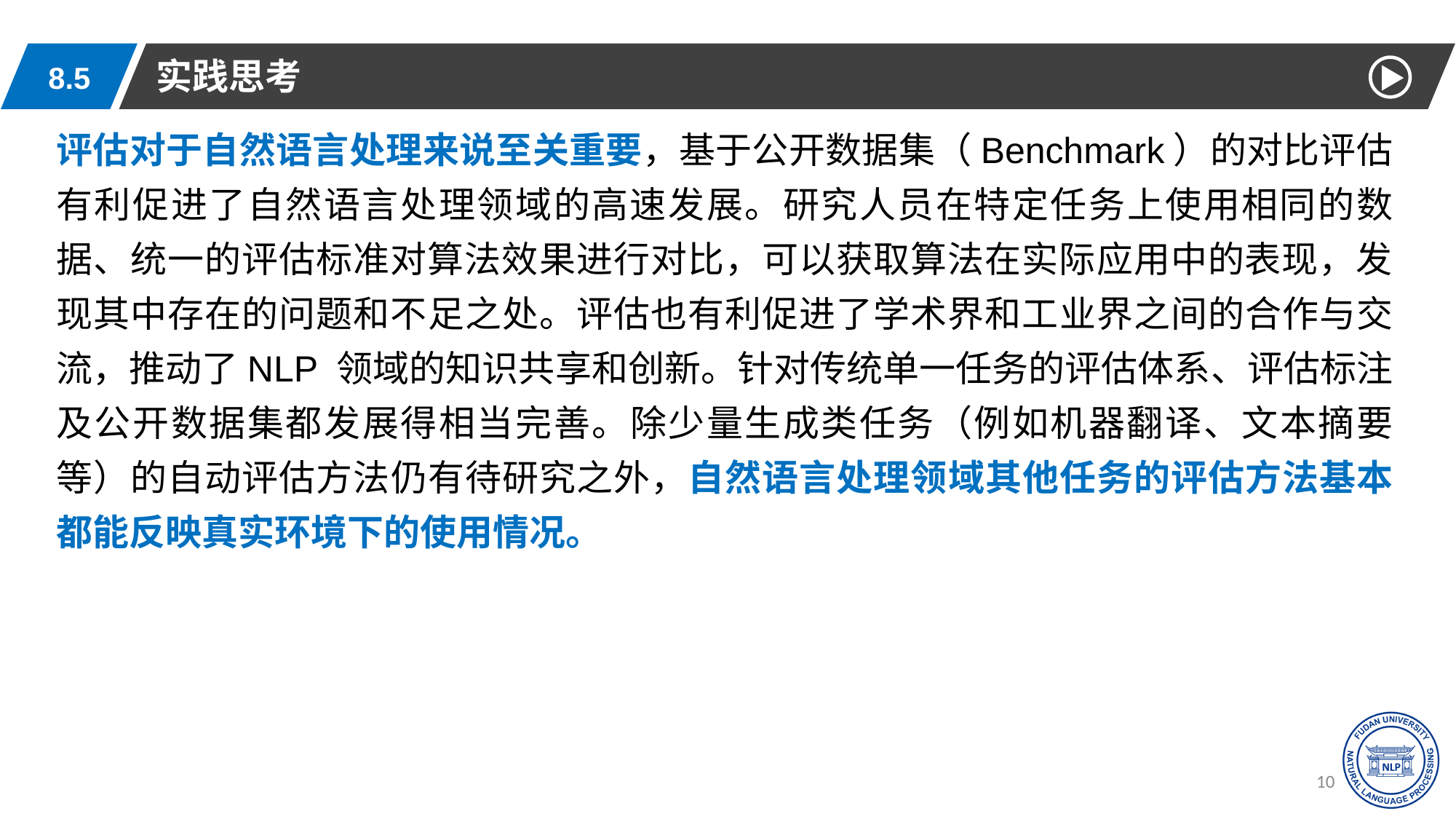

实践思考

8.5

评估对于自然语言处理来说至关重要，基于公开数据集（Benchmark）的对比评估有利促进了自然语言处理领域的高速发展。研究人员在特定任务上使用相同的数据、统一的评估标准对算法效果进行对比，可以获取算法在实际应用中的表现，发现其中存在的问题和不足之处。评估也有利促进了学术界和工业界之间的合作与交流，推动了NLP 领域的知识共享和创新。针对传统单一任务的评估体系、评估标注及公开数据集都发展得相当完善。除少量生成类任务（例如机器翻译、文本摘要等）的自动评估方法仍有待研究之外，自然语言处理领域其他任务的评估方法基本都能反映真实环境下的使用情况。
107